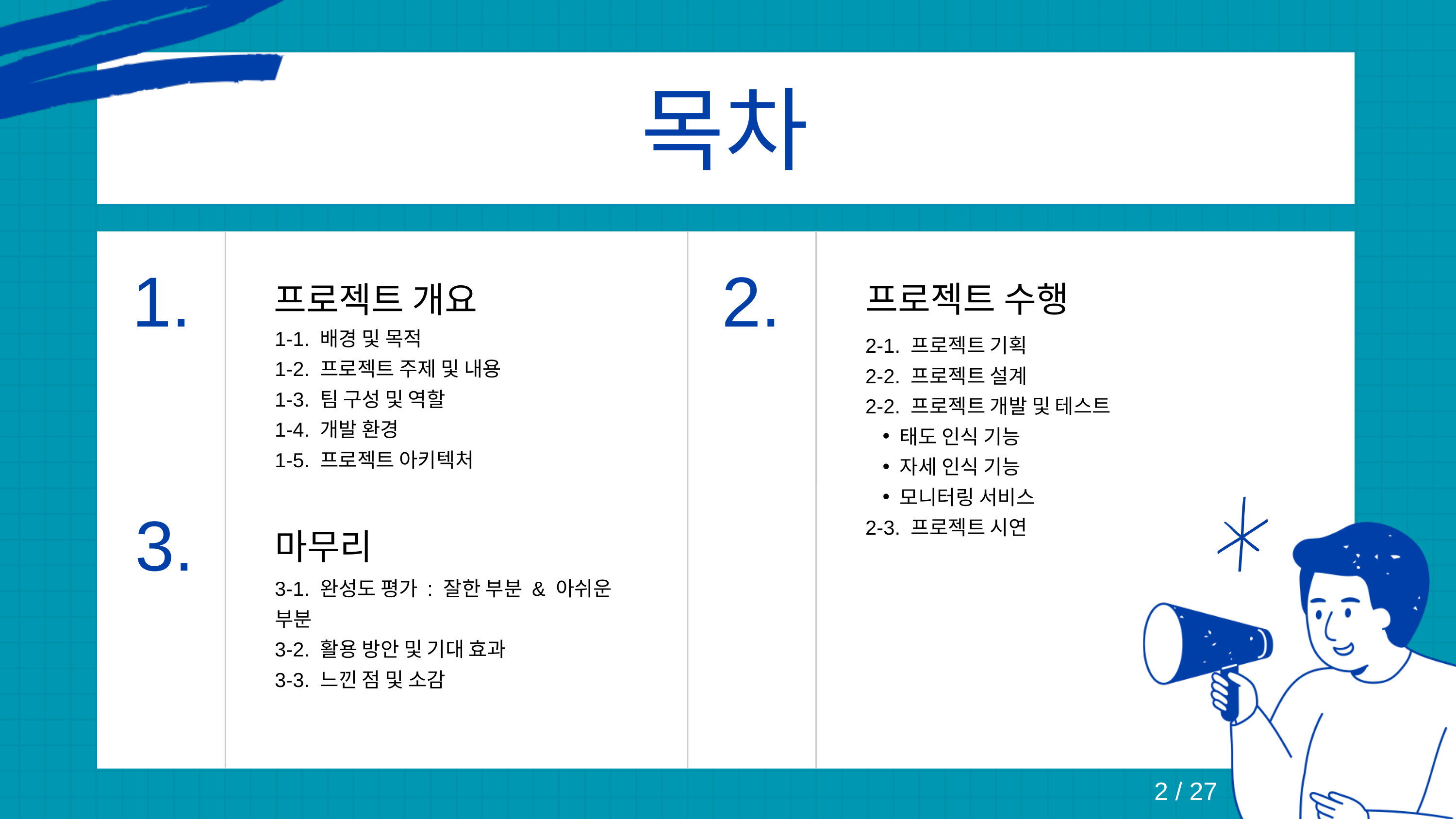

목차

1.
2.
프로젝트 수행
프로젝트 개요
1-1. 배경 및 목적
1-2. 프로젝트 주제 및 내용
1-3. 팀 구성 및 역할
1-4. 개발 환경
1-5. 프로젝트 아키텍처

2-1. 프로젝트 기획
2-2. 프로젝트 설계
2-2. 프로젝트 개발 및 테스트
태도 인식 기능
자세 인식 기능
모니터링 서비스
2-3. 프로젝트 시연

3.
마무리
3-1. 완성도 평가 : 잘한 부분 & 아쉬운 부분
3-2. 활용 방안 및 기대 효과
3-3. 느낀 점 및 소감

2 / 27